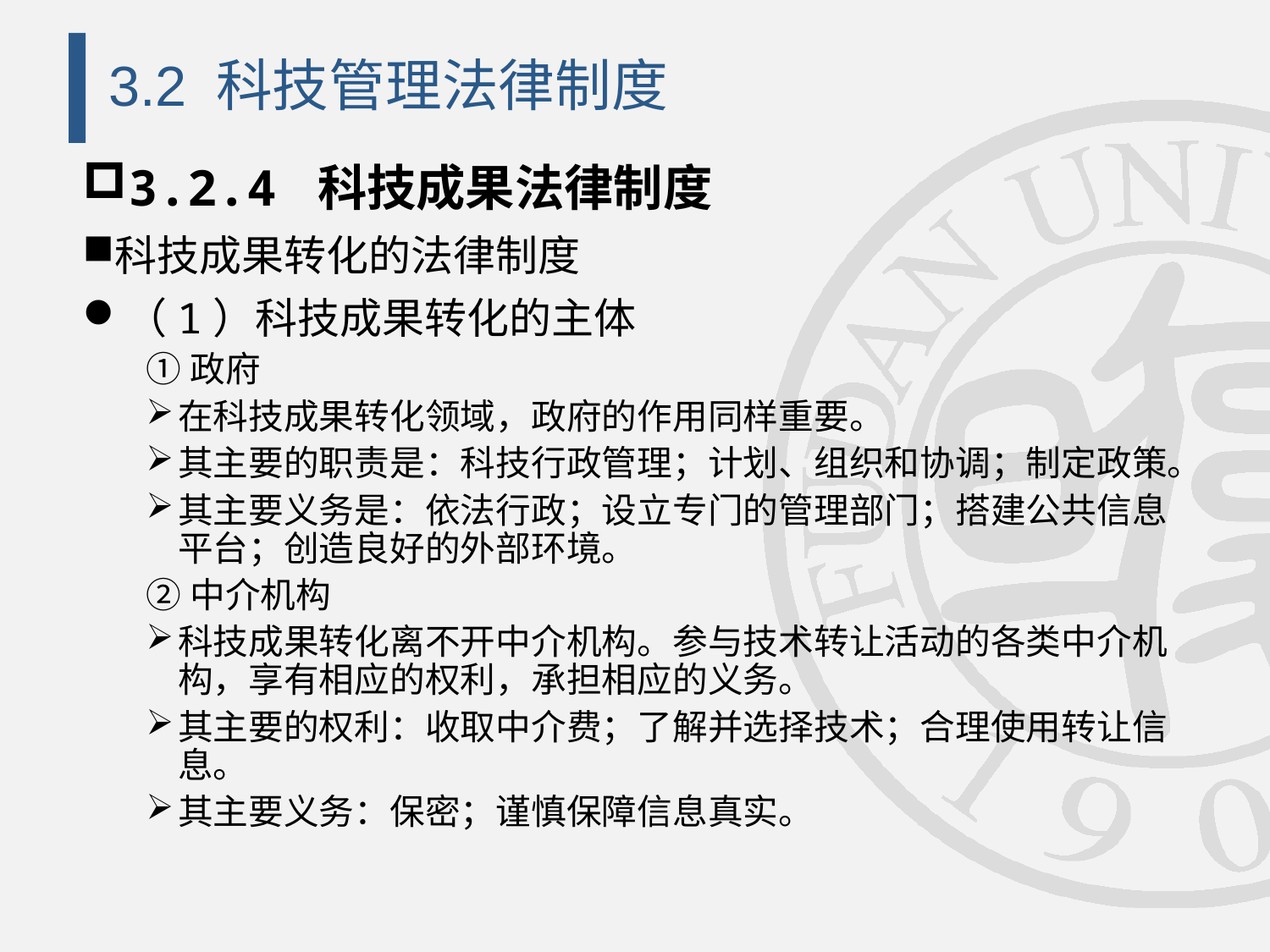

# 3.2 科技管理法律制度
3.2.4 科技成果法律制度
科技成果转化的法律制度
（1）科技成果转化的主体
①政府
在科技成果转化领域，政府的作用同样重要。
其主要的职责是：科技行政管理；计划、组织和协调；制定政策。
其主要义务是：依法行政；设立专门的管理部门；搭建公共信息平台；创造良好的外部环境。
②中介机构
科技成果转化离不开中介机构。参与技术转让活动的各类中介机构，享有相应的权利，承担相应的义务。
其主要的权利：收取中介费；了解并选择技术；合理使用转让信息。
其主要义务：保密；谨慎保障信息真实。